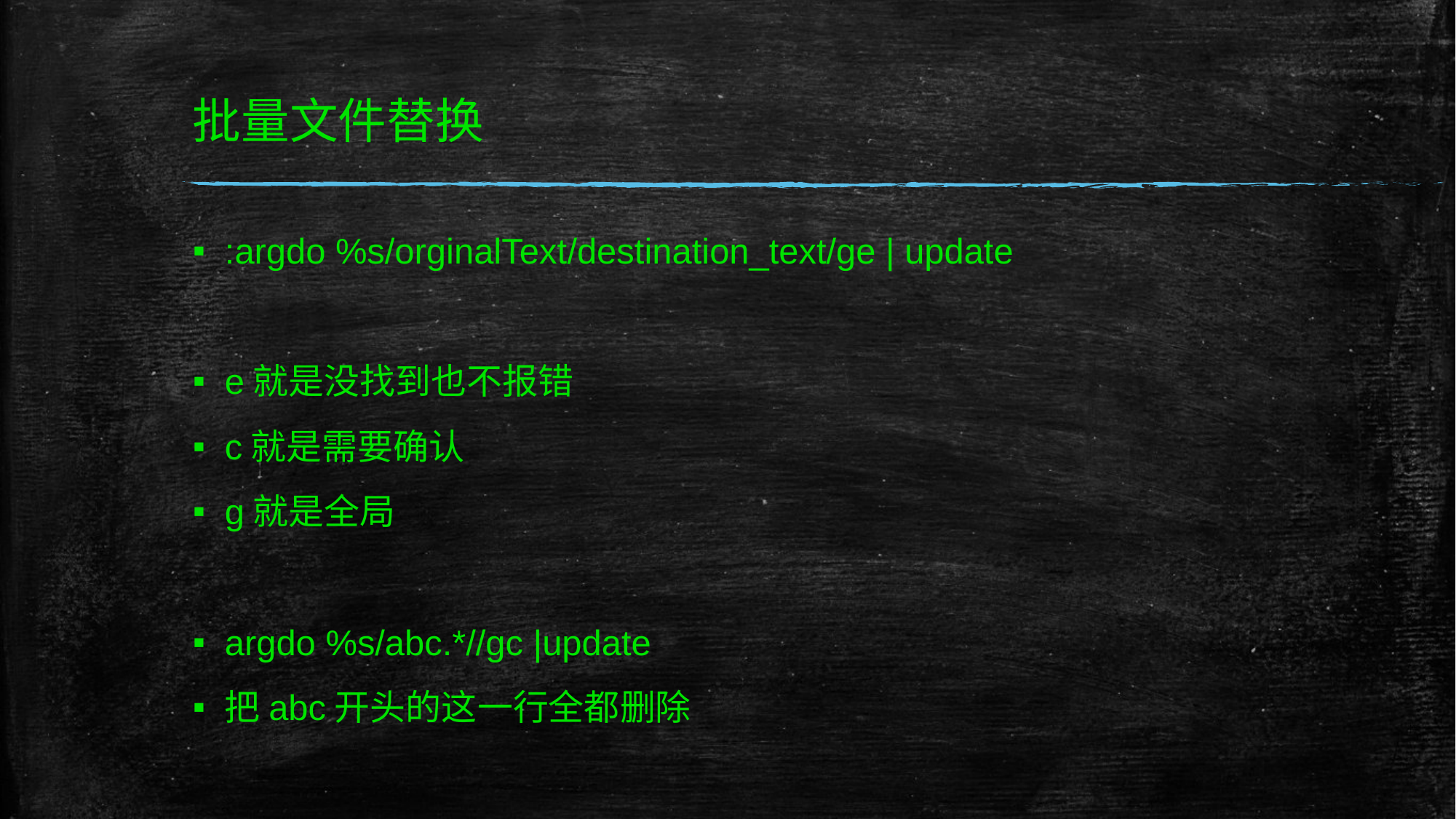

# 批量文件替换
:argdo %s/orginalText/destination_text/ge | update

e就是没找到也不报错
c就是需要确认
g就是全局

argdo %s/abc.*//gc |update
把abc开头的这一行全都删除